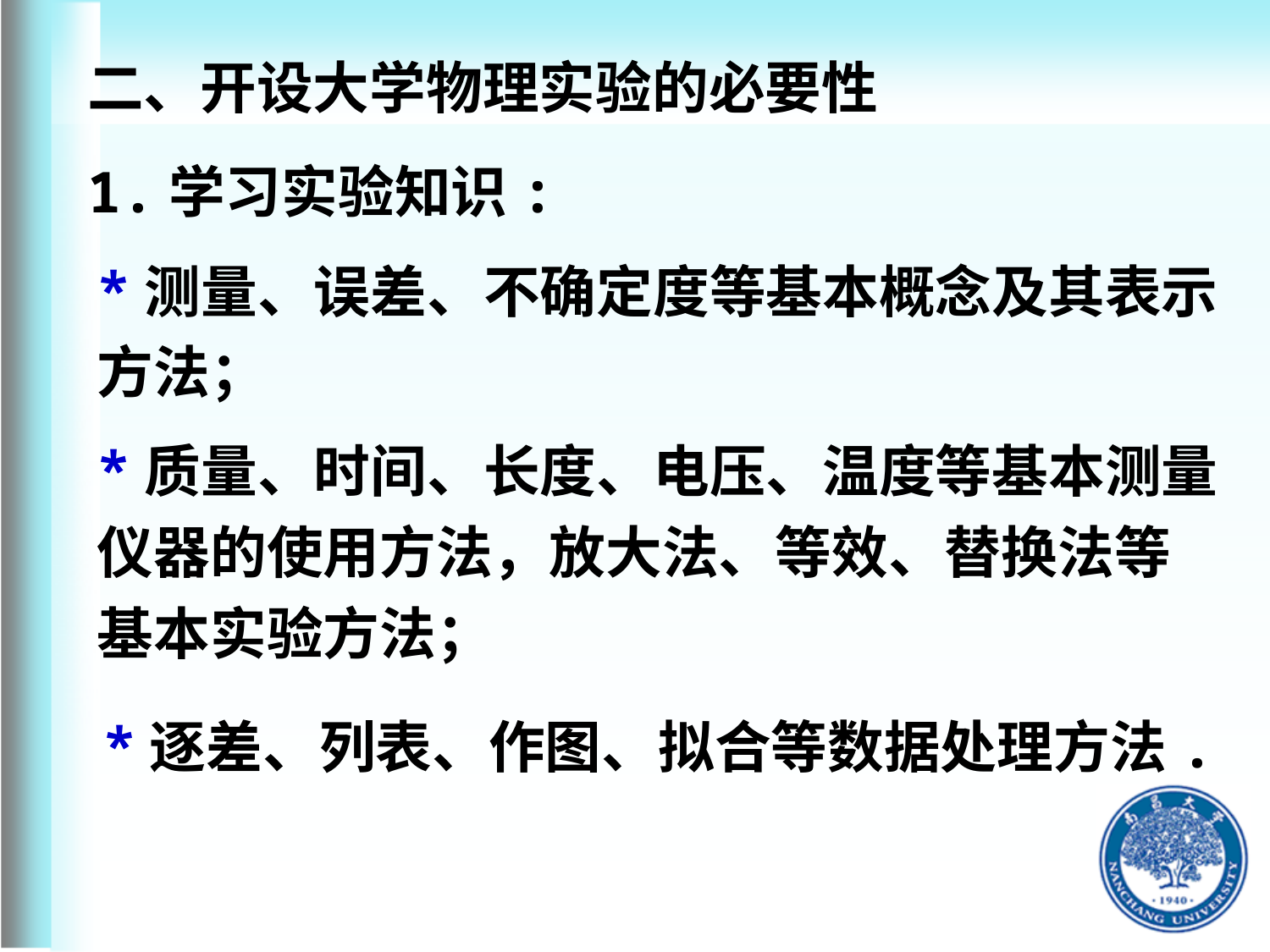

二、开设大学物理实验的必要性
1.学习实验知识:
*测量、误差、不确定度等基本概念及其表示方法；
*质量、时间、长度、电压、温度等基本测量仪器的使用方法，放大法、等效、替换法等基本实验方法；
*逐差、列表、作图、拟合等数据处理方法.